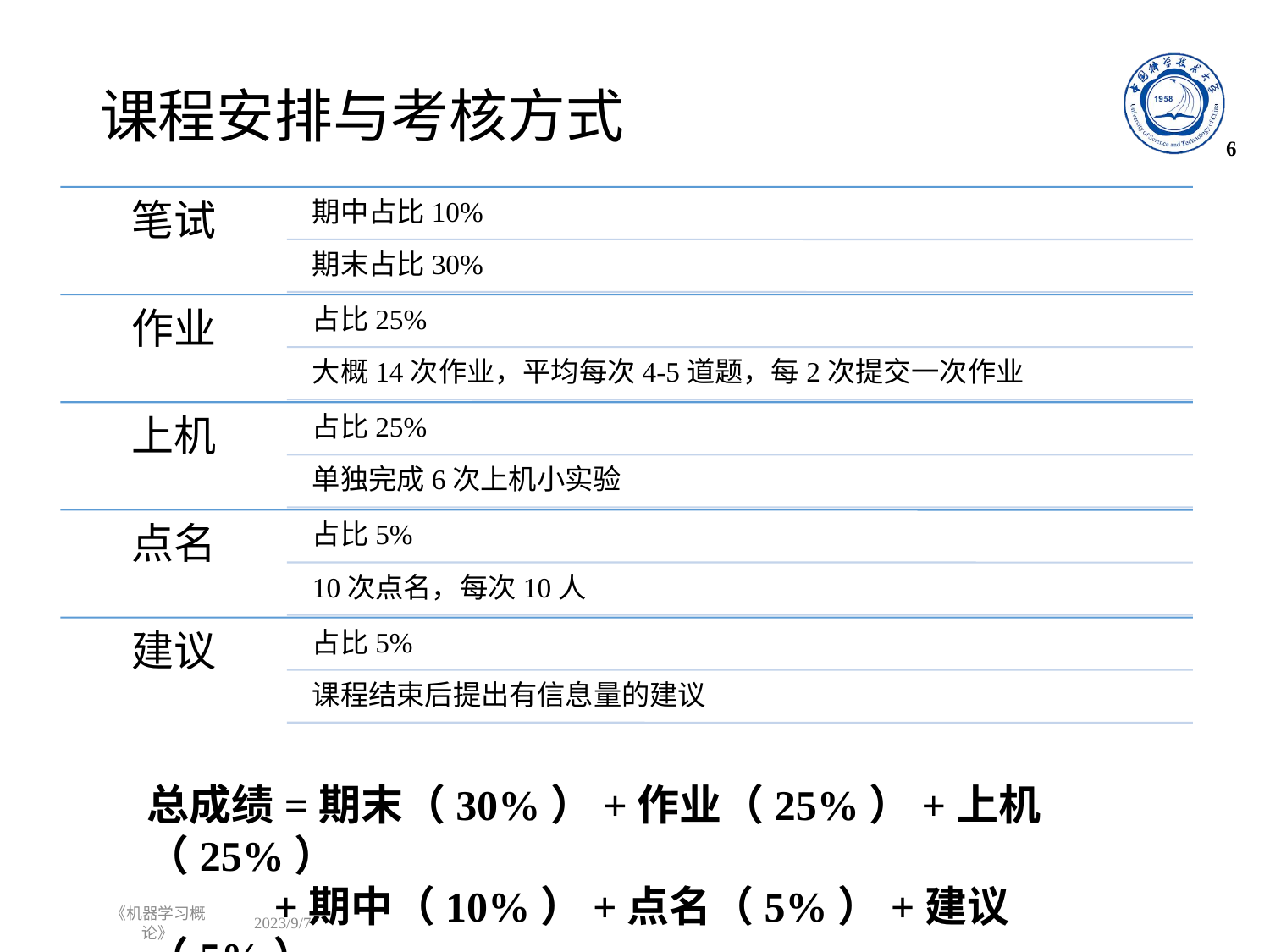

# 课程安排与考核方式
6
笔试
期中占比10%
期末占比30%
作业
占比25%
大概14次作业，平均每次4-5道题，每2次提交一次作业
上机
占比25%
单独完成6次上机小实验
点名
占比5%
10次点名，每次10人
建议
占比5%
课程结束后提出有信息量的建议

总成绩=期末（30%）+作业（25%）+上机（25%）
            +期中（10%）+点名（5%）+建议（5%）
《机器学习概论》
2023/9/7